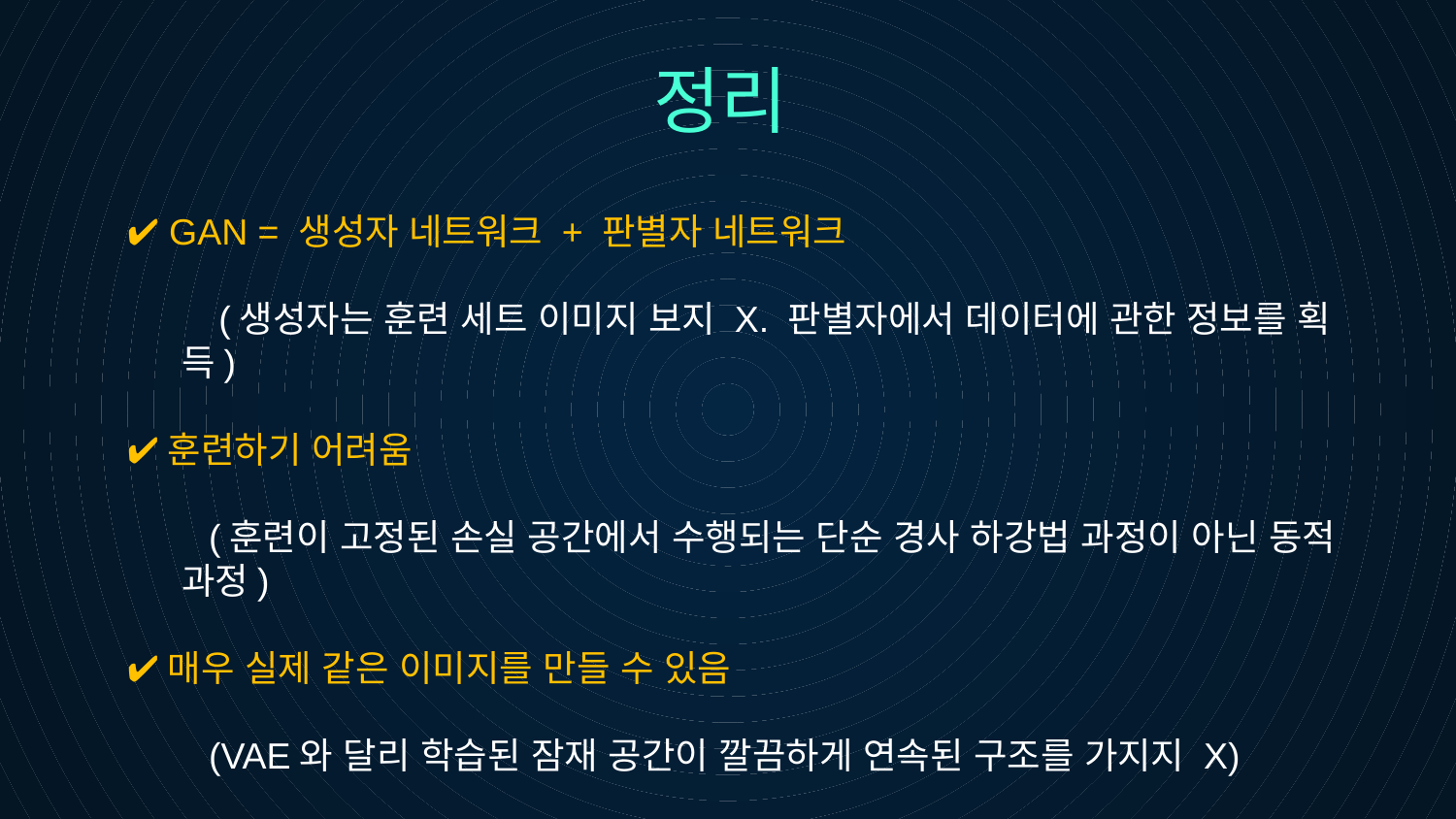

정리
✔ GAN = 생성자 네트워크 + 판별자 네트워크

         (생성자는 훈련 세트 이미지 보지 X. 판별자에서 데이터에 관한 정보를 획득)

✔훈련하기 어려움

        (훈련이 고정된 손실 공간에서 수행되는 단순 경사 하강법 과정이 아닌 동적 과정)

✔매우 실제 같은 이미지를 만들 수 있음

        (VAE와 달리 학습된 잠재 공간이 깔끔하게 연속된 구조를 가지지 X)